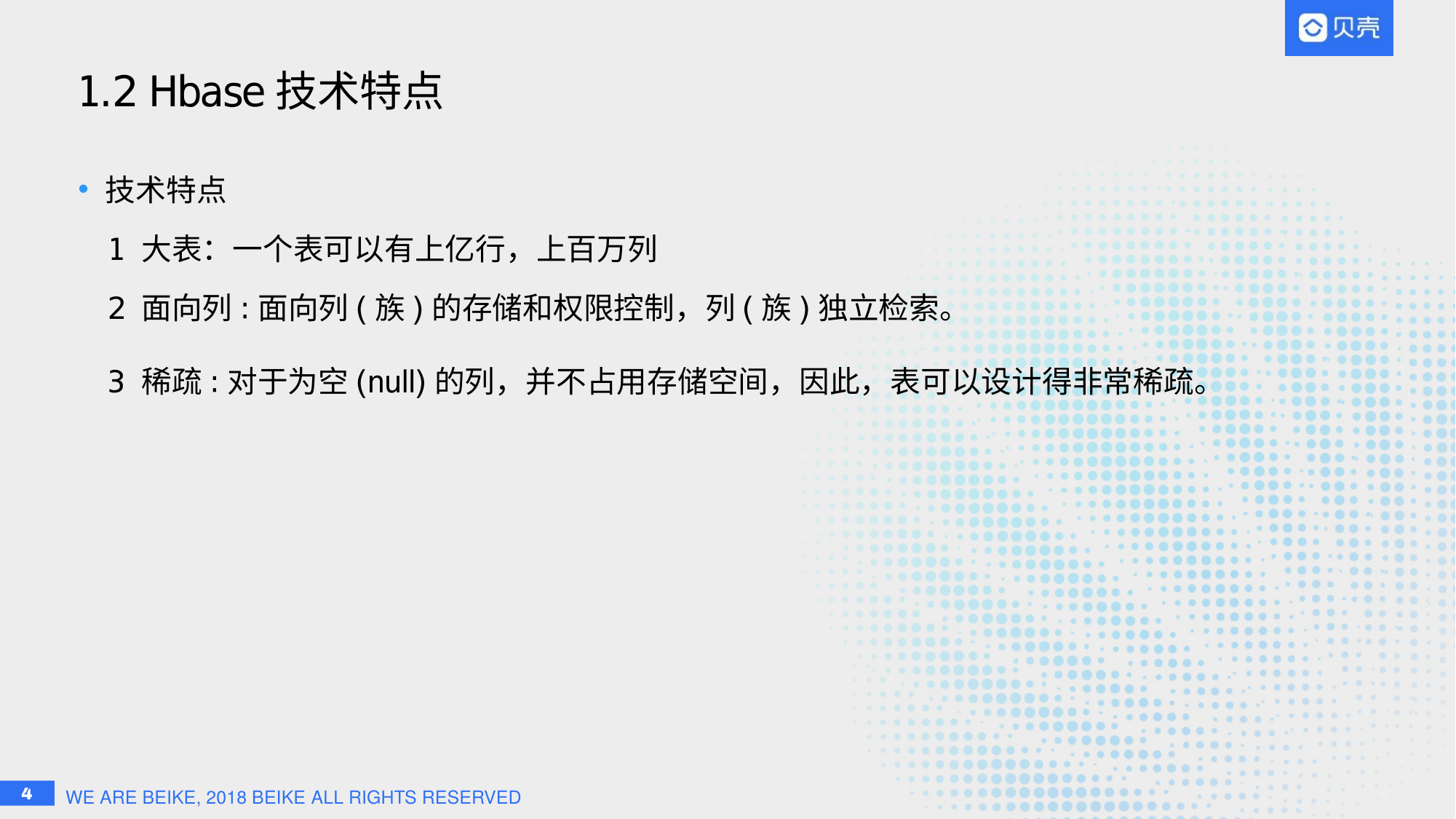

# 1.2 Hbase技术特点
技术特点
1 大表：一个表可以有上亿行，上百万列
2 面向列:面向列(族)的存储和权限控制，列(族)独立检索。
3 稀疏:对于为空(null)的列，并不占用存储空间，因此，表可以设计得非常稀疏。